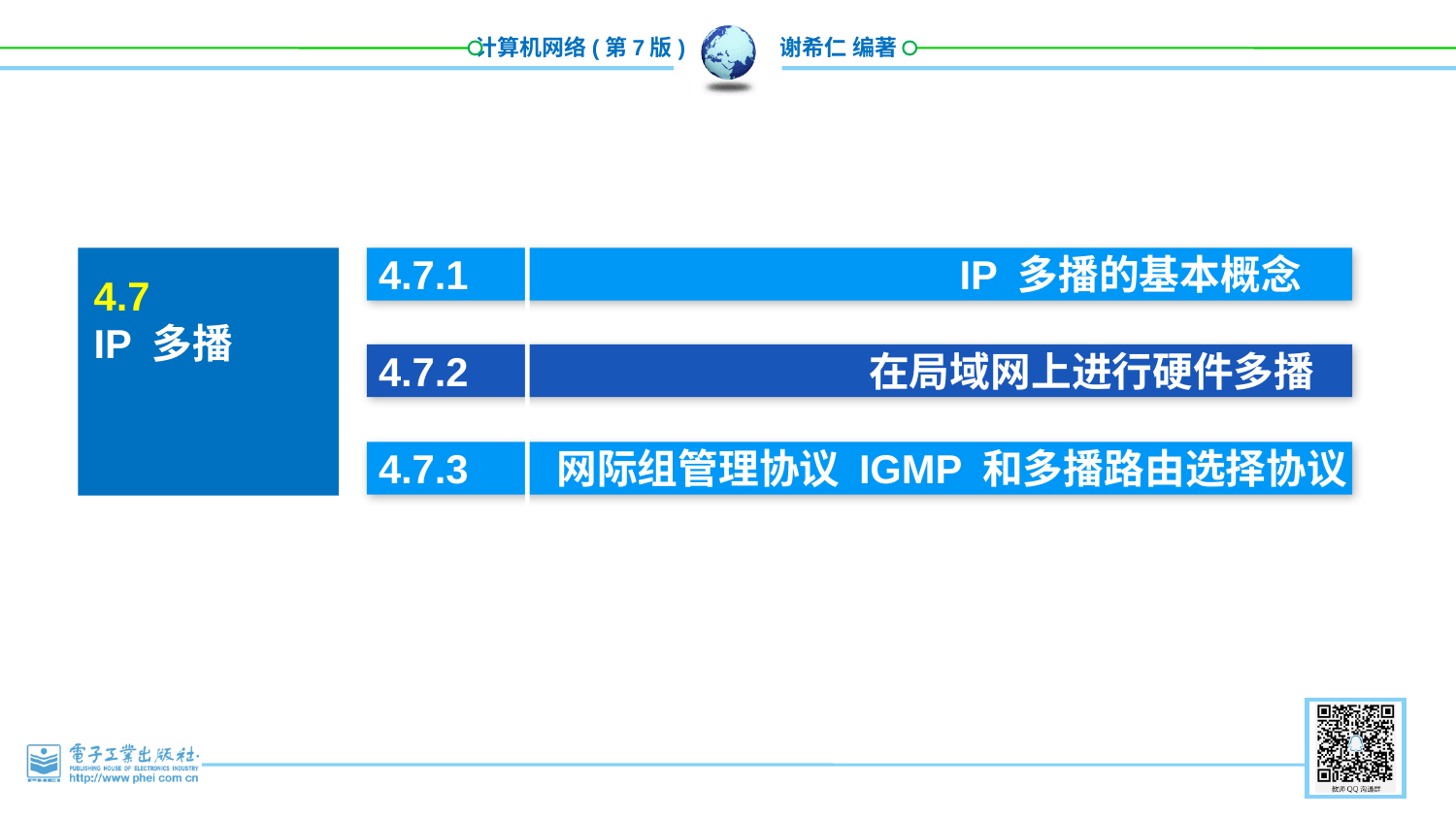

4.7.1                                            IP 多播的基本概念

4.7.2                                   在局域网上进行硬件多播

4.7.3       网际组管理协议 IGMP 和多播路由选择协议

4.7
IP 多播